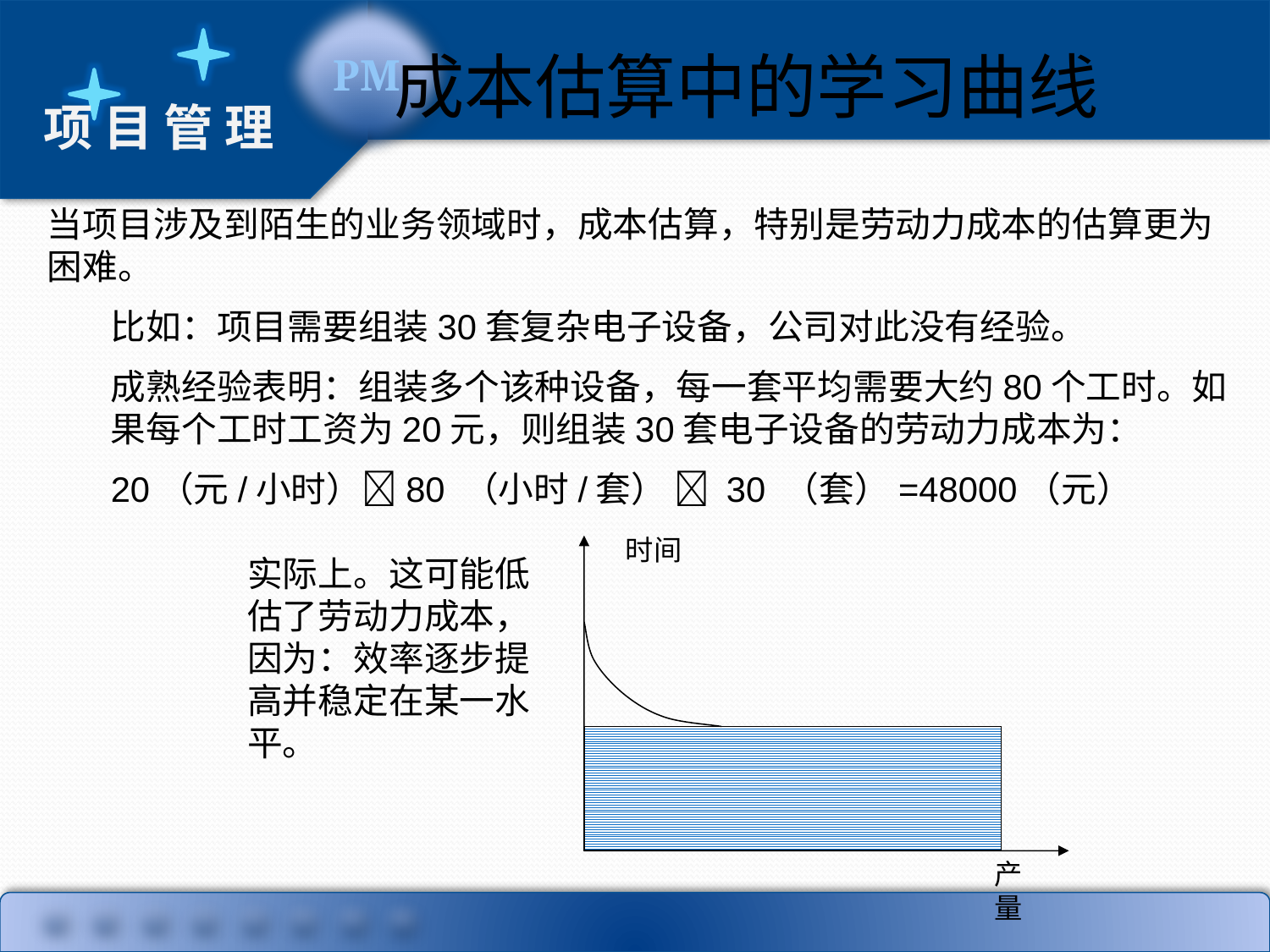

成本估算中的学习曲线
当项目涉及到陌生的业务领域时，成本估算，特别是劳动力成本的估算更为困难。
比如：项目需要组装30套复杂电子设备，公司对此没有经验。
成熟经验表明：组装多个该种设备，每一套平均需要大约80个工时。如果每个工时工资为20元，则组装30套电子设备的劳动力成本为：
20（元/小时）×80 （小时/套） × 30 （套）=48000（元）
时间

实际上。这可能低估了劳动力成本，因为：效率逐步提高并稳定在某一水平。

产量